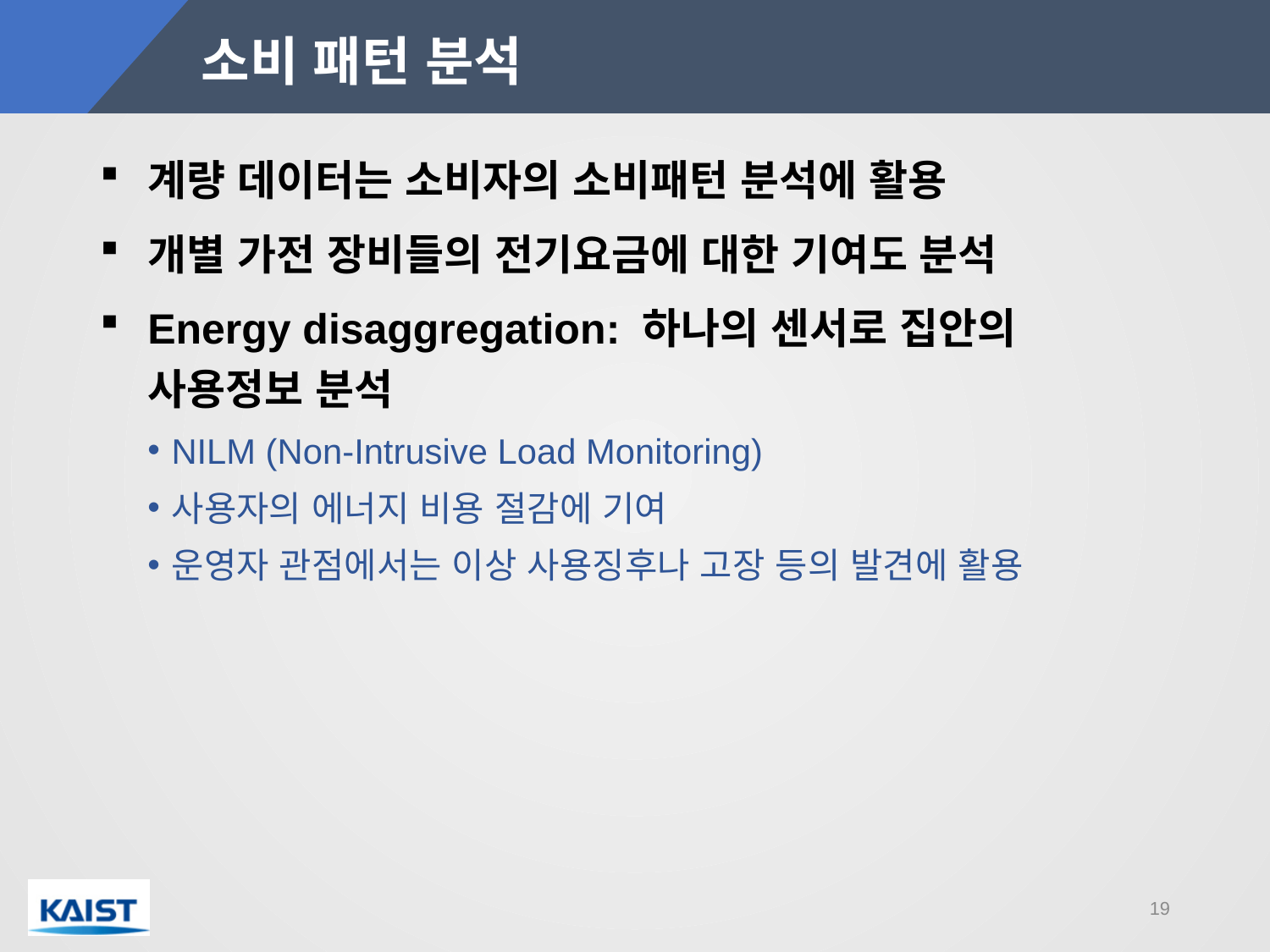

# 소비 패턴 분석
계량 데이터는 소비자의 소비패턴 분석에 활용
개별 가전 장비들의 전기요금에 대한 기여도 분석
Energy disaggregation: 하나의 센서로 집안의 사용정보 분석
NILM (Non-Intrusive Load Monitoring)
사용자의 에너지 비용 절감에 기여
운영자 관점에서는 이상 사용징후나 고장 등의 발견에 활용

19